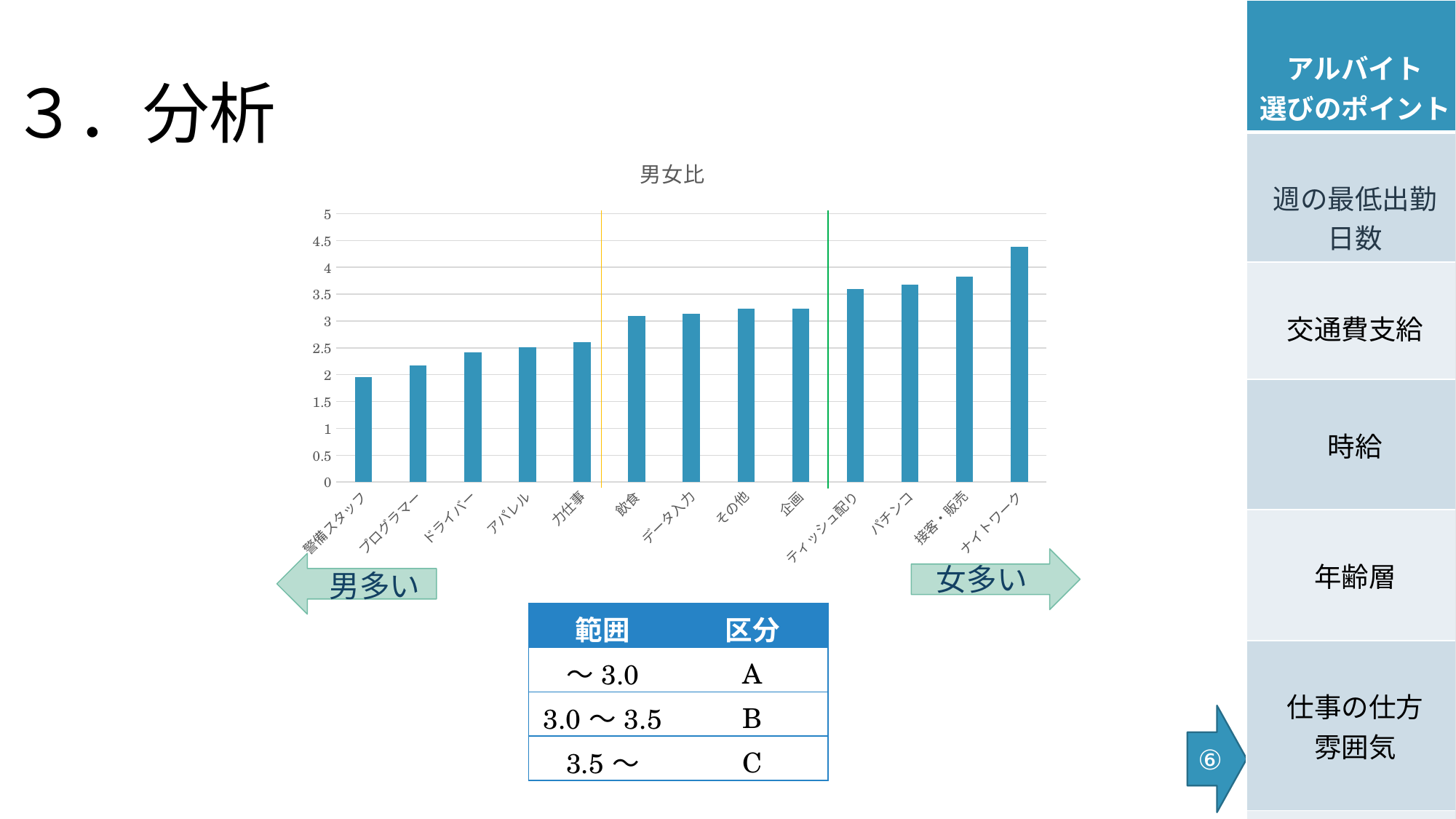

# ３．分析
| アルバイト 選びのポイント |
| --- |
| 週の最低出勤 日数 |
| 交通費支給 |
| 時給 |
| 年齢層 |
| 仕事の仕方 雰囲気 |
| 男女比 |

### Chart: 男女比

| Category | mw |
|---|---|
| 警備スタッフ | 1.9565217391304348 |
| プログラマー | 2.1666666666666665 |
| ドライバー | 2.419753086419753 |
| アパレル | 2.51625 |
| 力仕事 | 2.6089385474860336 |
| 飲食 | 3.0895100502512562 |
| データ入力 | 3.1357340720221605 |
| その他 | 3.2264788732394365 |
| 企画 | 3.2270742358078603 |
| ティッシュ配り | 3.6 |
| パチンコ | 3.6717557251908395 |
| 接客・販売 | 3.828353464717101 |
| ナイトワーク | 4.379746835443038 |

女多い
男多い
| 範囲 | 区分 |
| --- | --- |
| ～3.0 | A |
| 3.0～3.5 | B |
| 3.5～ | C |
⑥